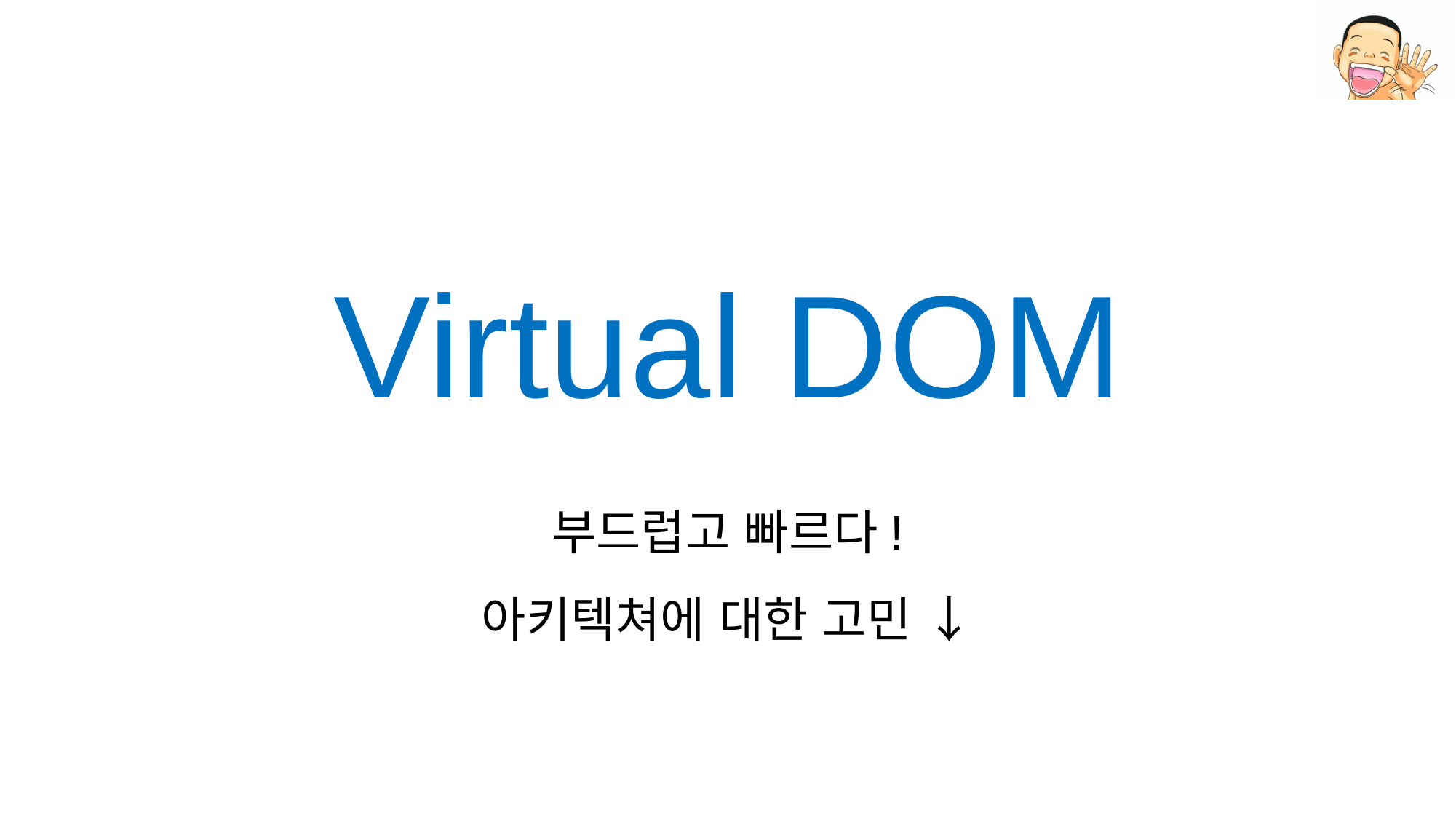

Virtual DOM
부드럽고 빠르다!
아키텍쳐에 대한 고민 ↓